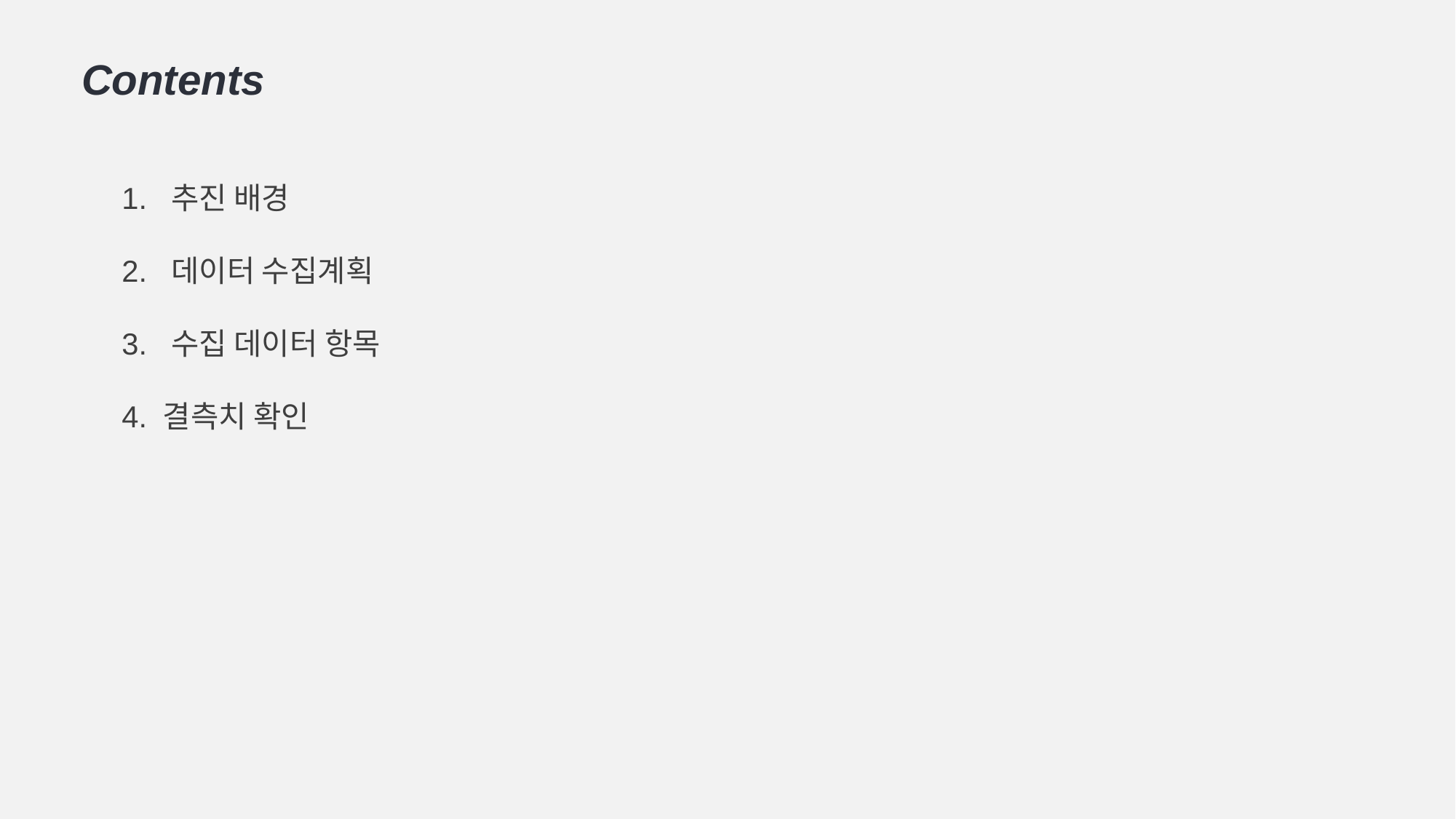

Contents

1.  추진 배경
2.  데이터 수집계획
3.  수집 데이터 항목
4. 결측치 확인